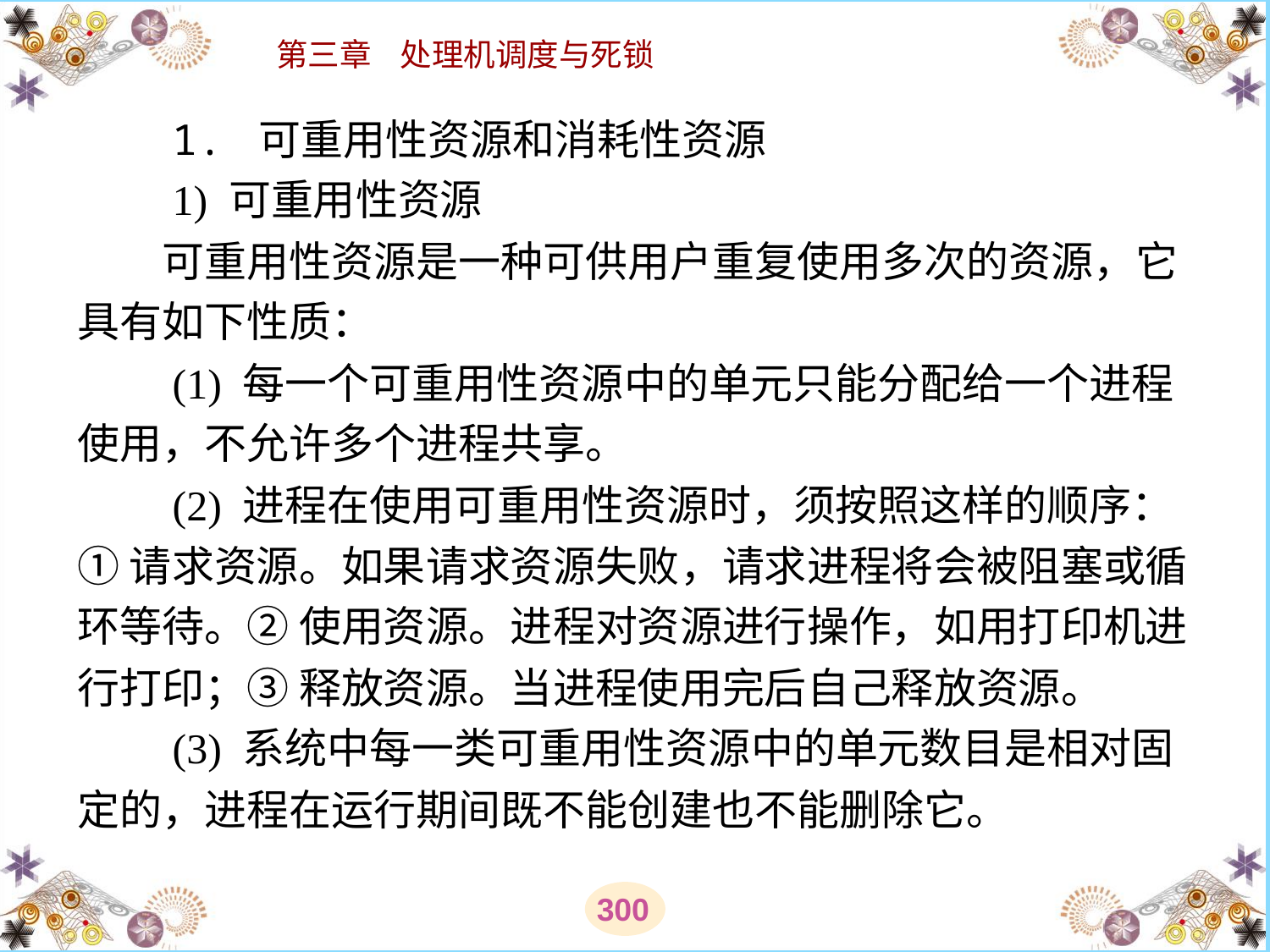

# 1. 可重用性资源和消耗性资源 　　1) 可重用性资源 　　可重用性资源是一种可供用户重复使用多次的资源，它具有如下性质： 　　(1) 每一个可重用性资源中的单元只能分配给一个进程使用，不允许多个进程共享。 　　(2) 进程在使用可重用性资源时，须按照这样的顺序：① 请求资源。如果请求资源失败，请求进程将会被阻塞或循环等待。② 使用资源。进程对资源进行操作，如用打印机进行打印；③ 释放资源。当进程使用完后自己释放资源。 　　(3) 系统中每一类可重用性资源中的单元数目是相对固定的，进程在运行期间既不能创建也不能删除它。